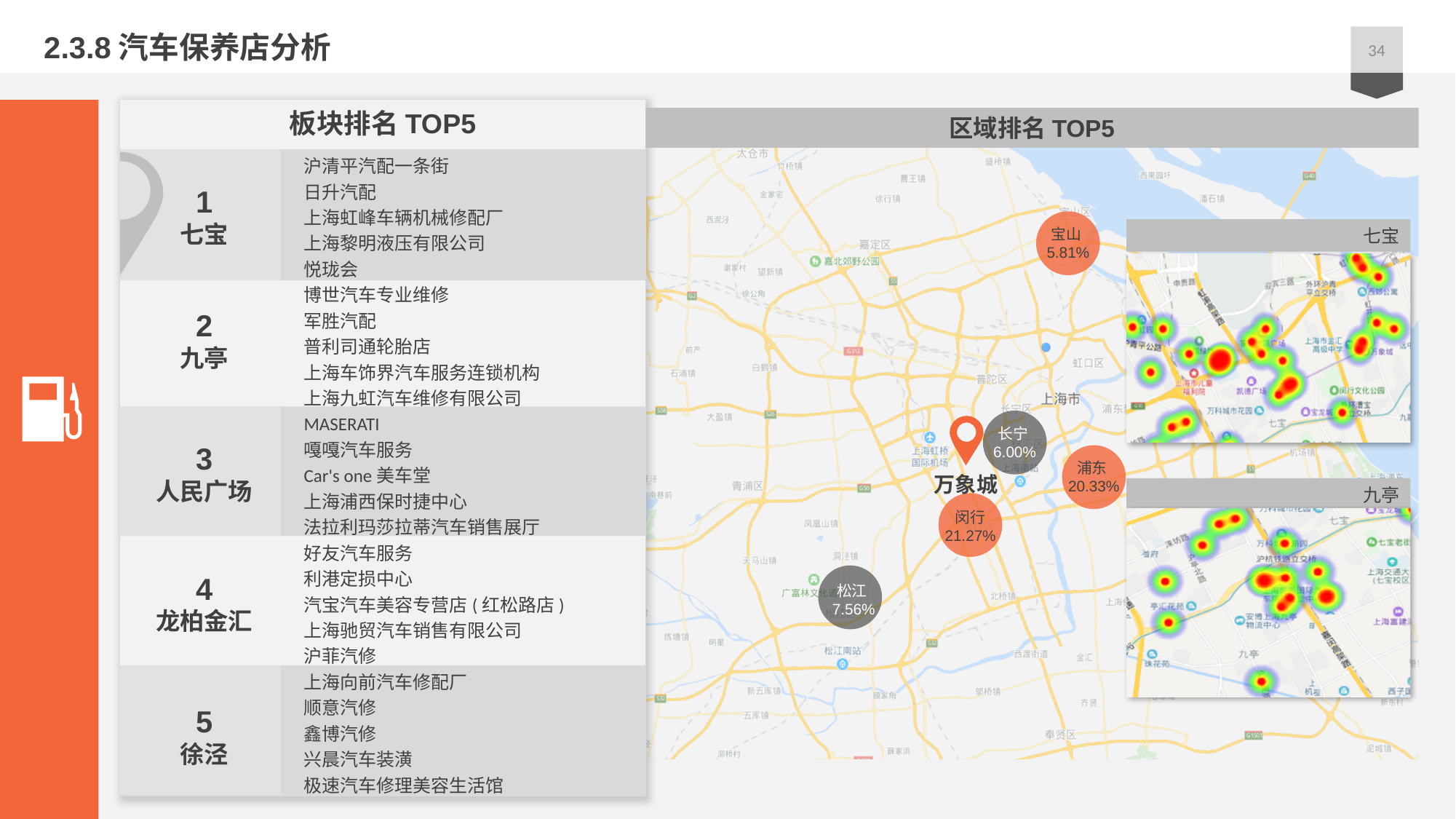

2.3.8汽车保养店分析
34

板块排名TOP5
区域排名TOP5

沪清平汽配一条街
日升汽配
上海虹峰车辆机械修配厂
上海黎明液压有限公司
悦珑会
博世汽车专业维修
军胜汽配
普利司通轮胎店
上海车饰界汽车服务连锁机构
上海九虹汽车维修有限公司
MASERATI
嘎嘎汽车服务
Car's one美车堂
上海浦西保时捷中心
法拉利玛莎拉蒂汽车销售展厅
好友汽车服务
利港定损中心
汽宝汽车美容专营店(红松路店)
上海驰贸汽车销售有限公司
沪菲汽修
上海向前汽车修配厂
顺意汽修
鑫博汽修
兴晨汽车装潢
极速汽车修理美容生活馆

1
七宝

七宝
宝山5.81%

2
九亭

万象城
长宁6.00%
3
人民广场

浦东20.33%
九亭

闵行
21.27%

4
龙柏金汇

松江7.56%

5
徐泾